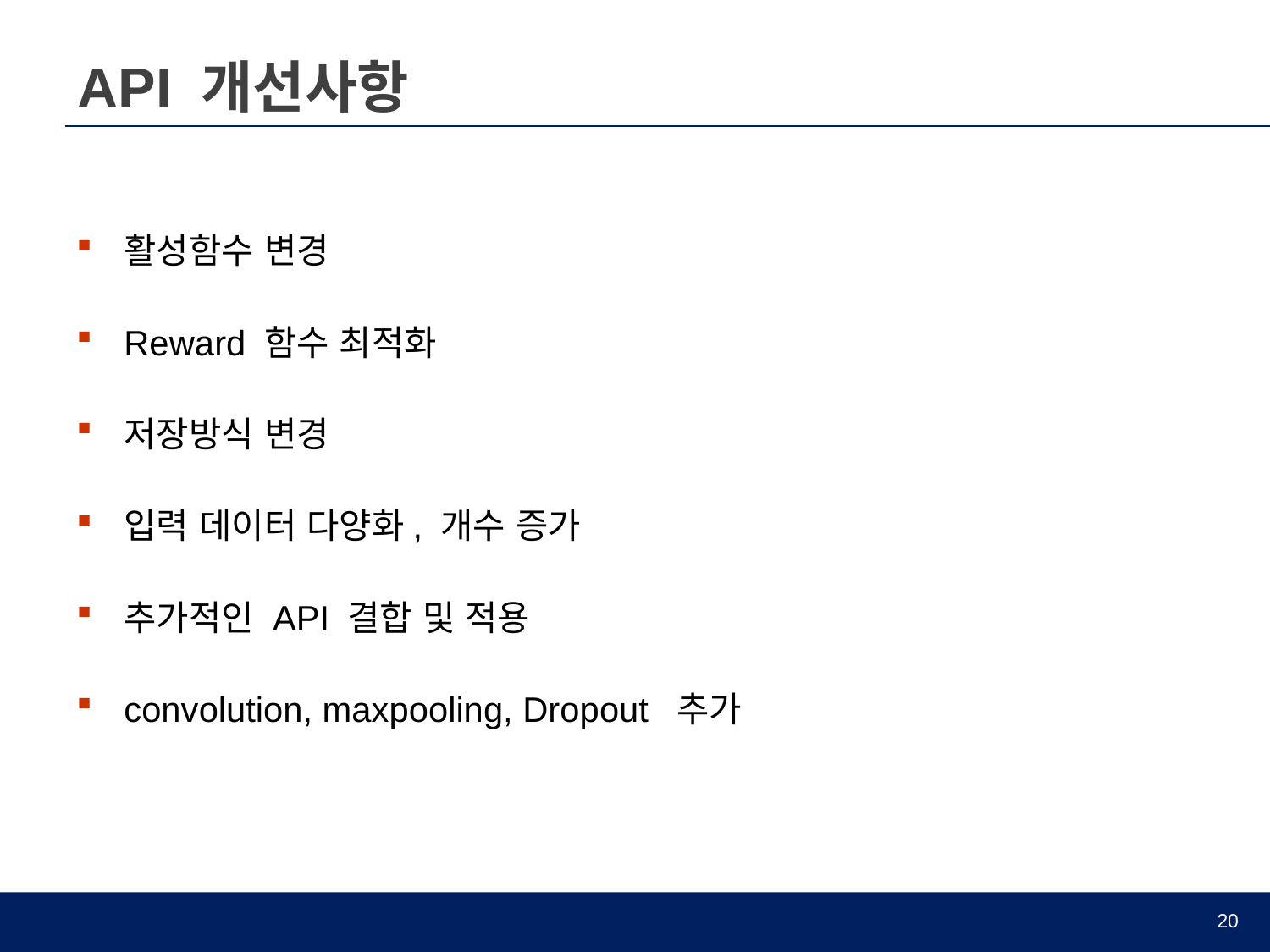

# API 개선사항
활성함수 변경
Reward 함수 최적화
저장방식 변경
입력 데이터 다양화, 개수 증가
추가적인 API 결합 및 적용
convolution, maxpooling, Dropout  추가
20